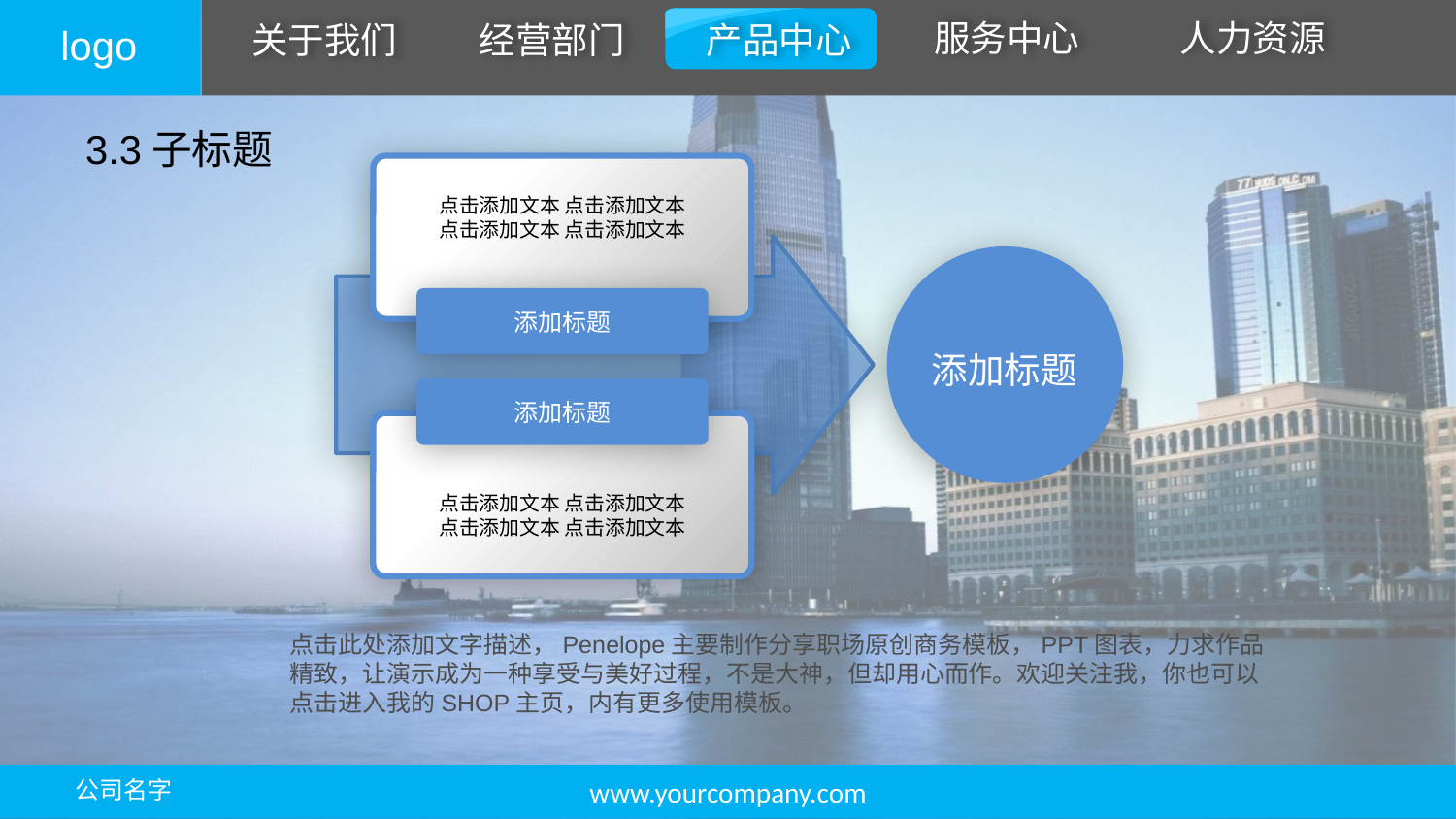

3.3子标题

点击添加文本 点击添加文本
点击添加文本 点击添加文本

添加标题

添加标题

添加标题

点击添加文本 点击添加文本
点击添加文本 点击添加文本
点击此处添加文字描述，Penelope主要制作分享职场原创商务模板，PPT图表，力求作品精致，让演示成为一种享受与美好过程，不是大神，但却用心而作。欢迎关注我，你也可以点击进入我的SHOP主页，内有更多使用模板。